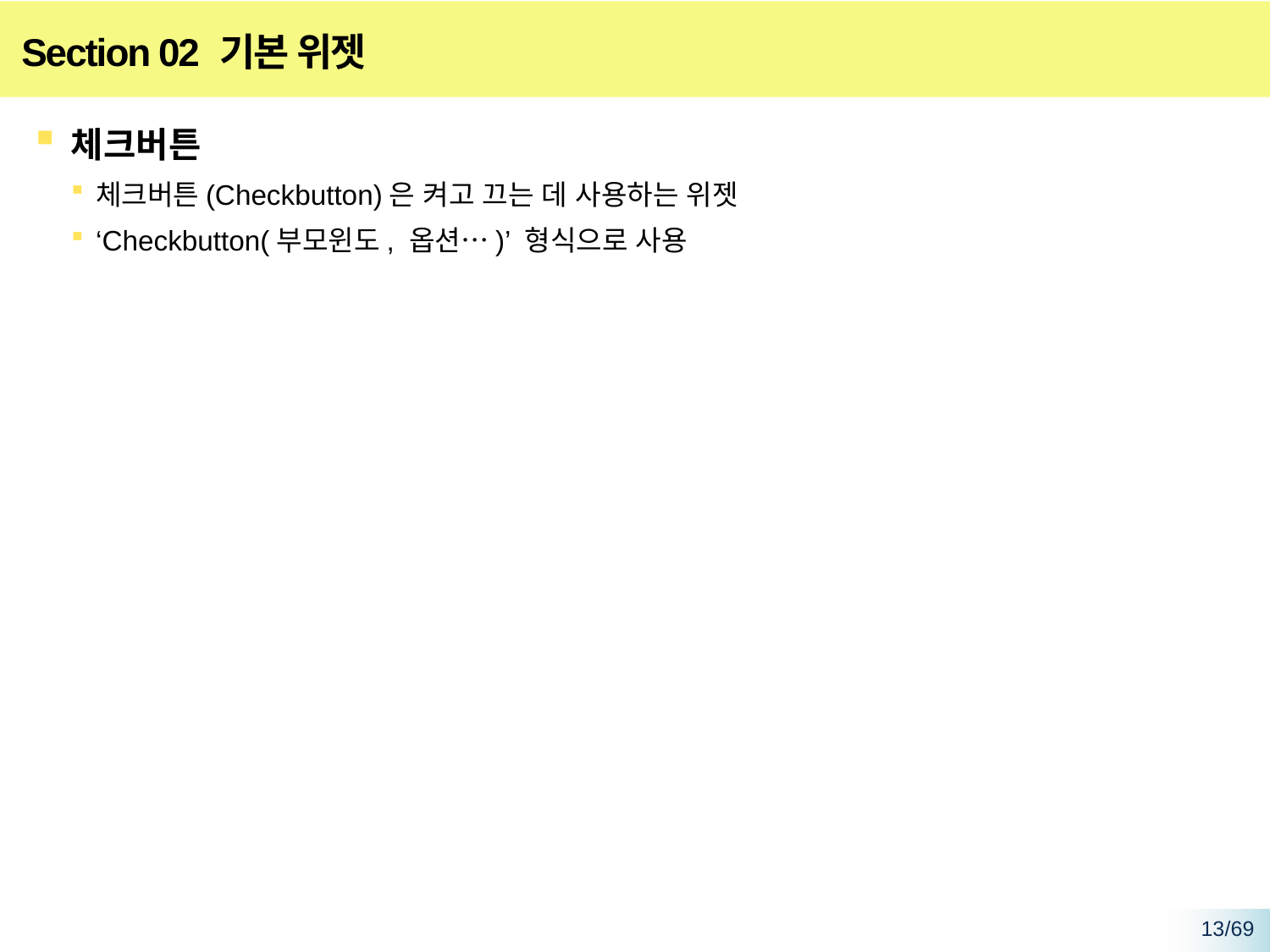

# Section 02 기본 위젯
체크버튼
체크버튼(Checkbutton)은 켜고 끄는 데 사용하는 위젯
‘Checkbutton(부모윈도, 옵션…)’ 형식으로 사용